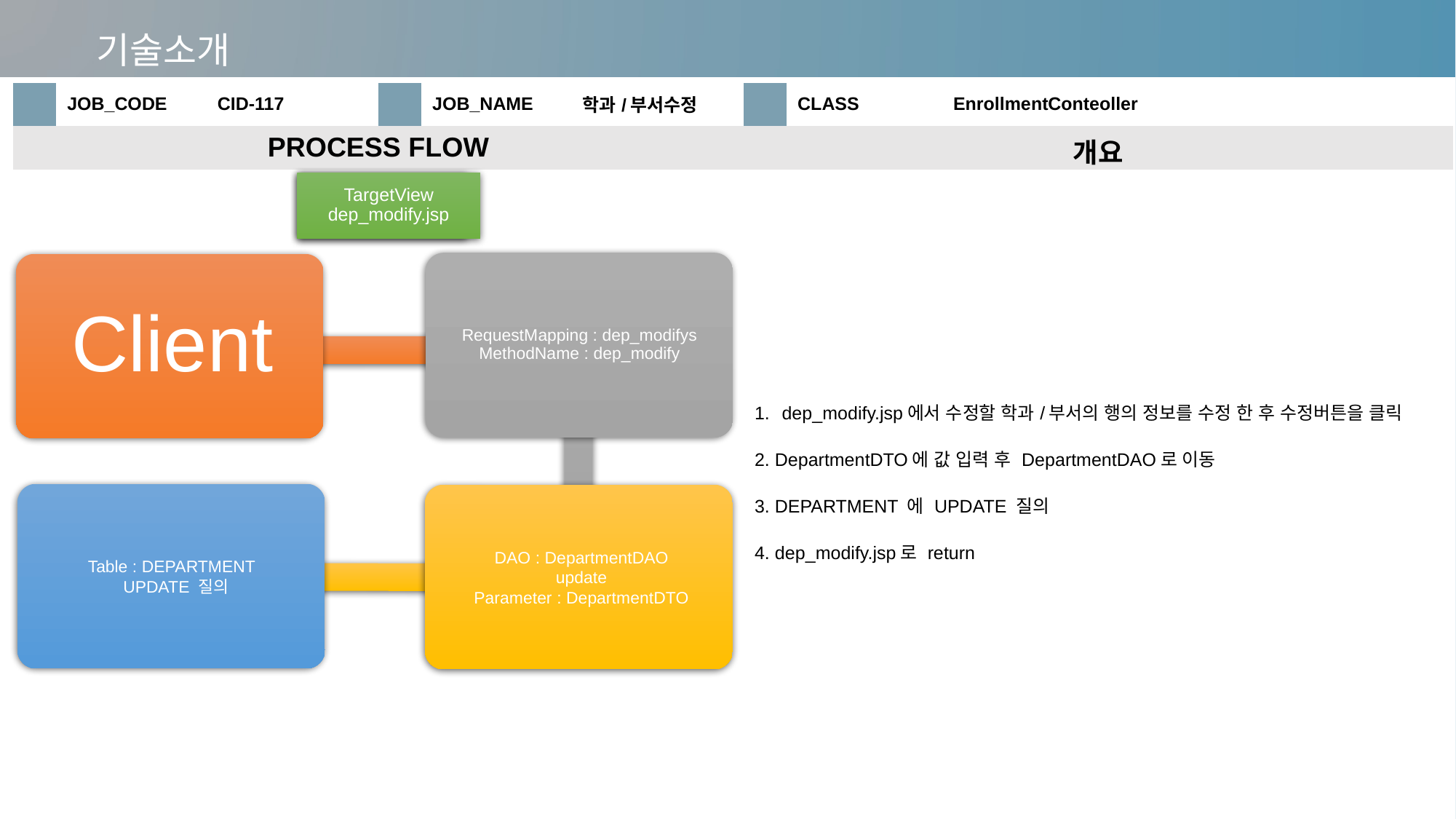

기술소개

|  | JOB\_CODE | CID-117 |  | JOB\_NAME | 학과/부서수정 |  | CLASS | EnrollmentConteoller |
| --- | --- | --- | --- | --- | --- | --- | --- | --- |
| PROCESS FLOW |  |  |  |  |  | 개요 |  |  |
|  |  |  |  |  |  | dep\_modify.jsp에서 수정할 학과/부서의 행의 정보를 수정 한 후 수정버튼을 클릭 2. DepartmentDTO에 값 입력 후 DepartmentDAO로 이동 3. DEPARTMENT 에 UPDATE 질의 4. dep\_modify.jsp로 return |  |  |

TargetView
dep_modify.jsp
Client
RequestMapping : dep_modifys
MethodName : dep_modify
DAO : DepartmentDAO
update
Parameter : DepartmentDTO
Table : DEPARTMENT
 UPDATE 질의